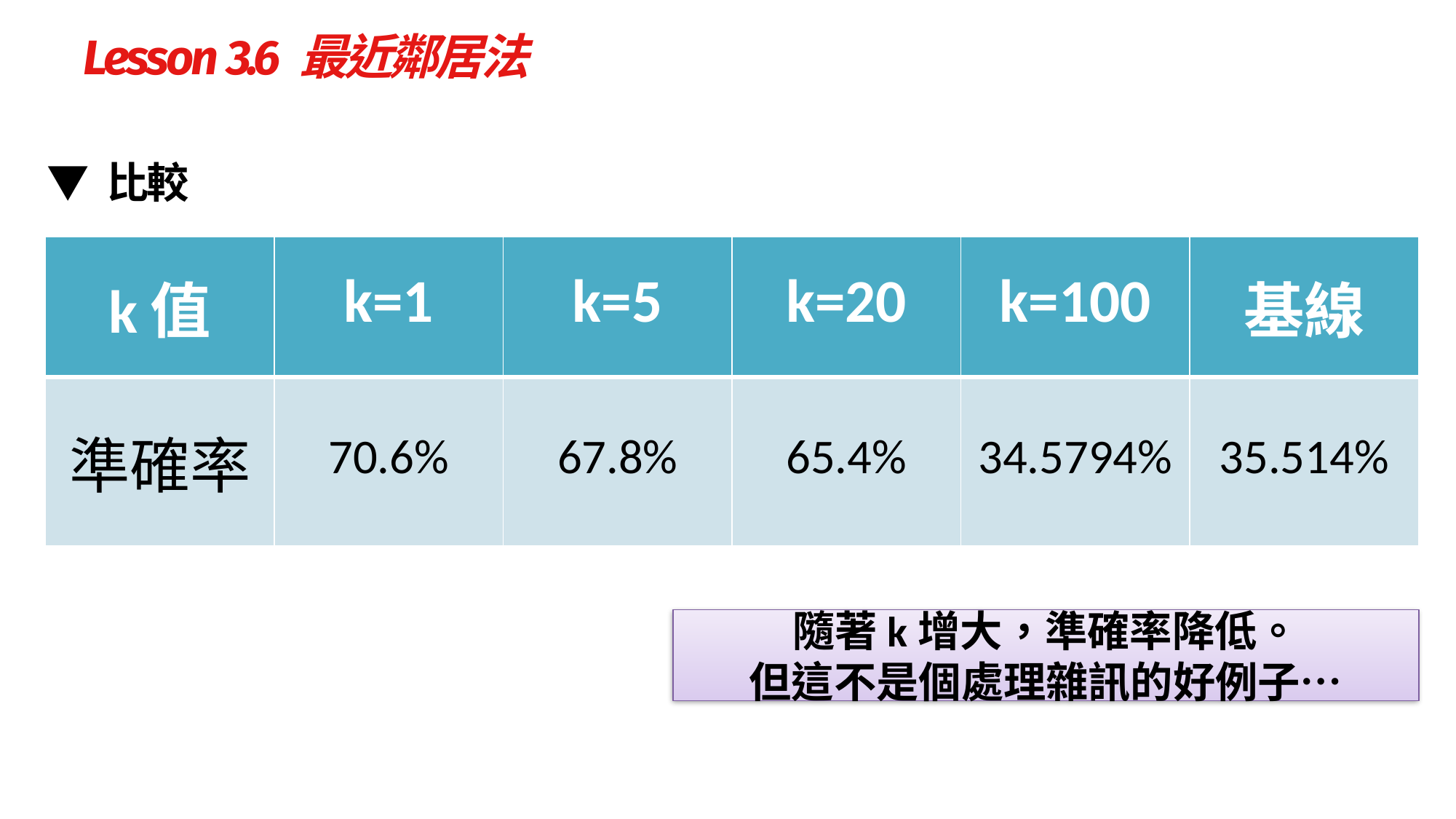

# Lesson 3.6 最近鄰居法
▼ 比較
| k值 | k=1 | k=5 | k=20 | k=100 | 基線 |
| --- | --- | --- | --- | --- | --- |
| 準確率 | 70.6% | 67.8% | 65.4% | 34.5794% | 35.514% |
隨著k增大，準確率降低。
但這不是個處理雜訊的好例子…